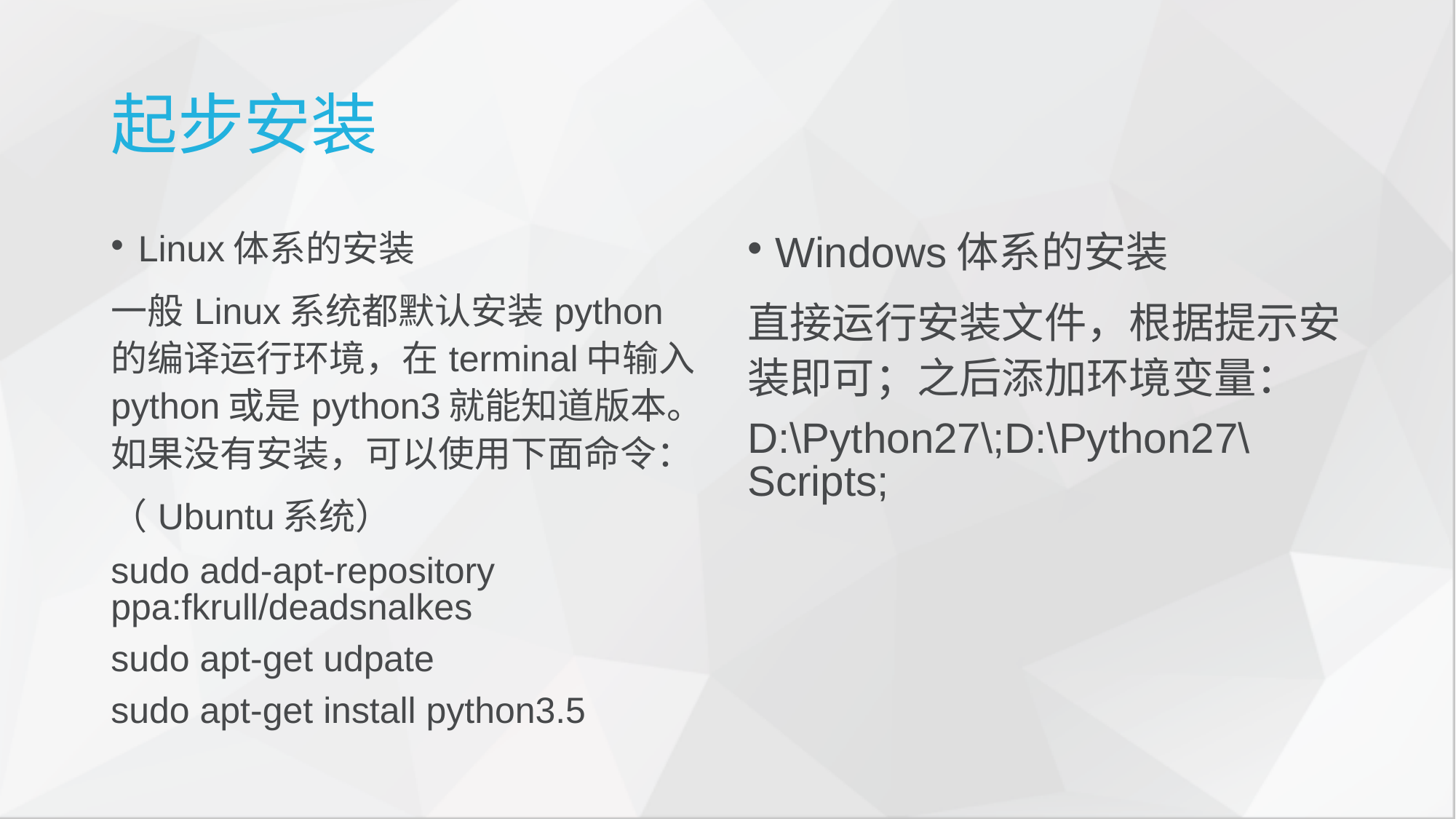

起步安装
Linux体系的安装
一般Linux系统都默认安装python的编译运行环境，在terminal中输入python或是python3就能知道版本。如果没有安装，可以使用下面命令：
（Ubuntu系统）
sudo add-apt-repository ppa:fkrull/deadsnalkes
sudo apt-get udpate
sudo apt-get install python3.5
Windows体系的安装
直接运行安装文件，根据提示安装即可；之后添加环境变量：
D:\Python27\;D:\Python27\Scripts;